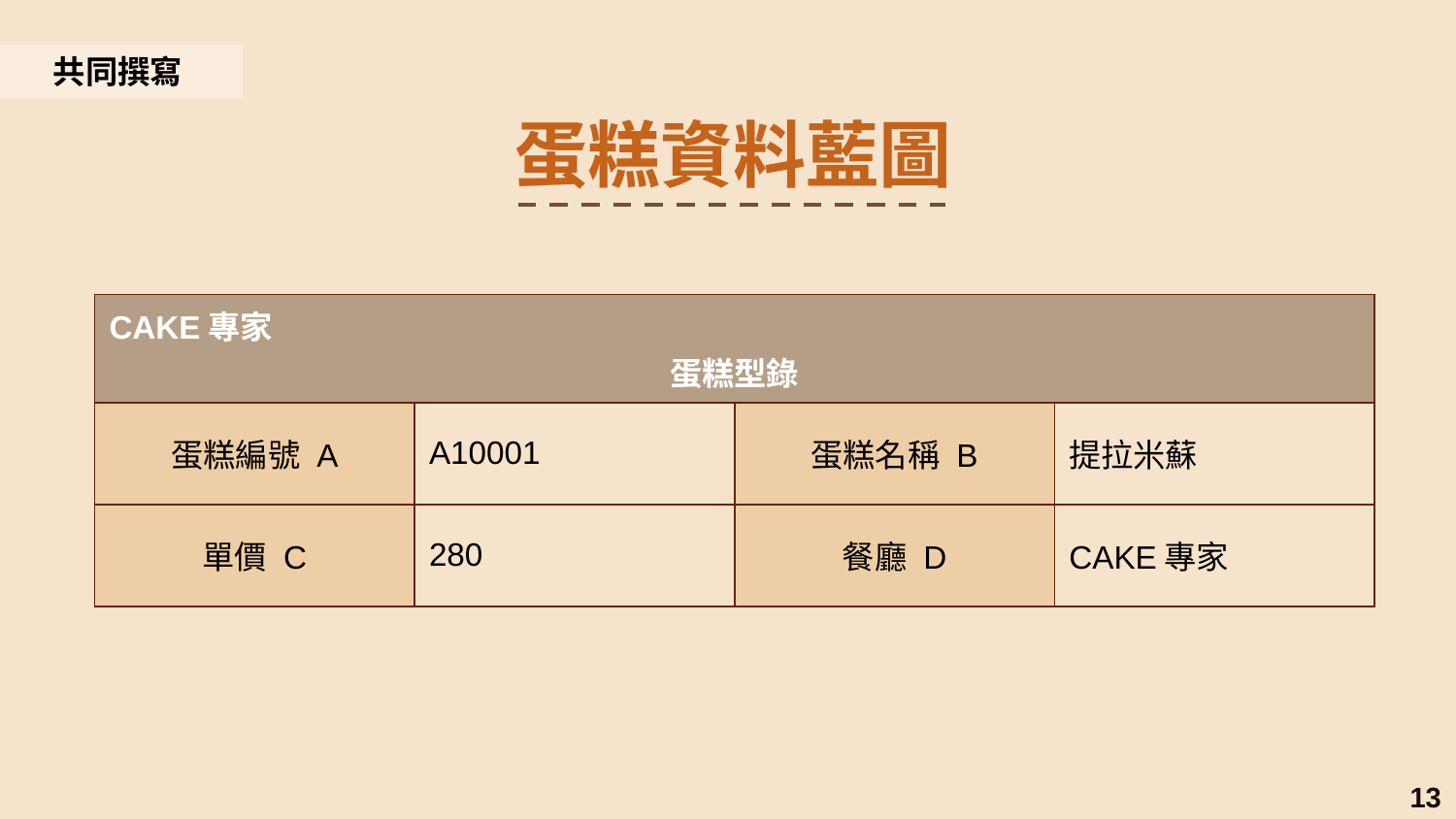

共同撰寫
蛋糕資料藍圖
| CAKE專家 蛋糕型錄 |  |  |  |
| --- | --- | --- | --- |
| 蛋糕編號 A | A10001 | 蛋糕名稱 B | 提拉米蘇 |
| 單價 C | 280 | 餐廳 D | CAKE專家 |
13